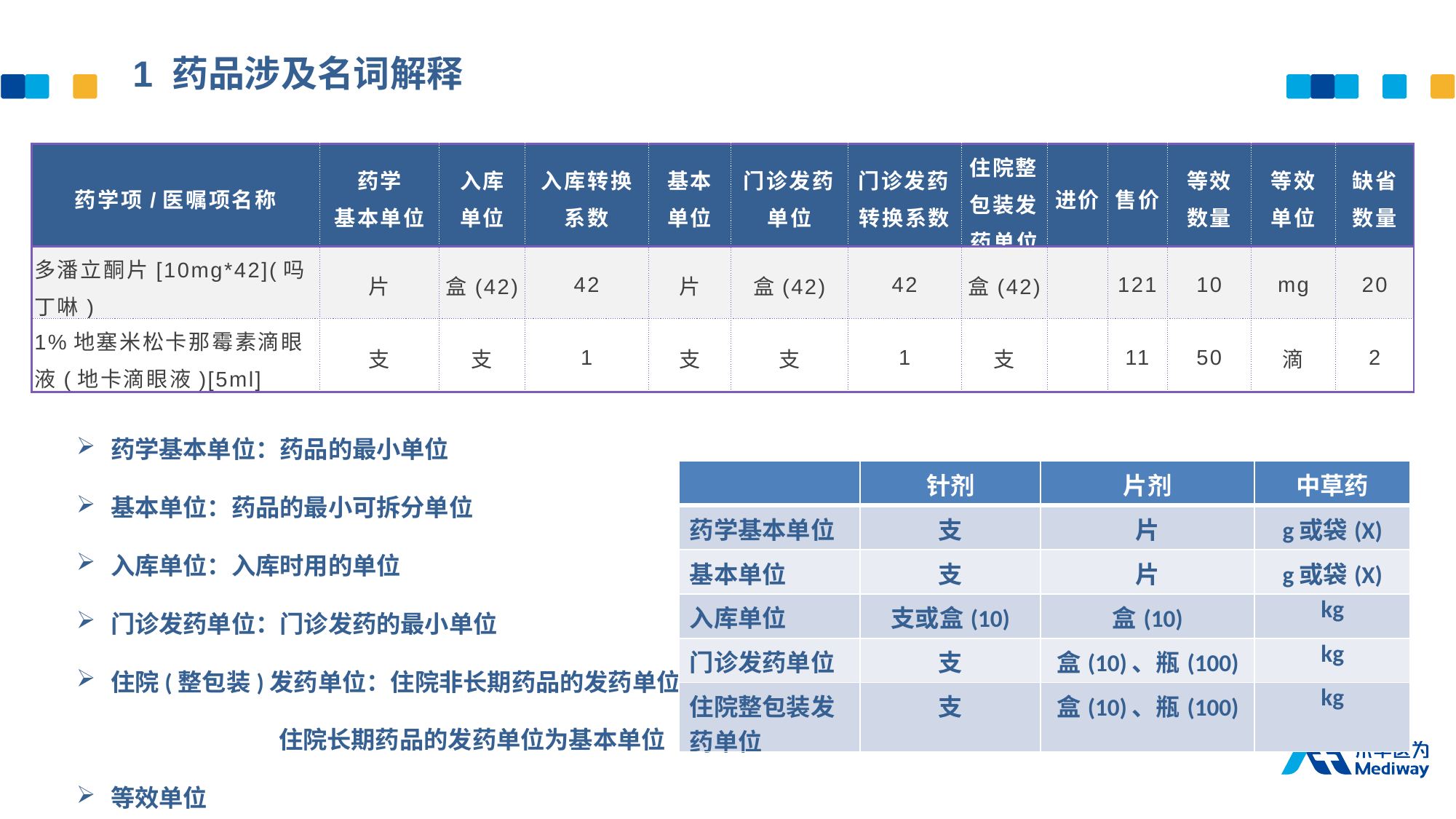

1 药品涉及名词解释
| 药学项/医嘱项名称 | 药学 基本单位 | 入库 单位 | 入库转换 系数 | 基本 单位 | 门诊发药单位 | 门诊发药转换系数 | 住院整包装发药单位 | 进价 | 售价 | 等效 数量 | 等效 单位 | 缺省 数量 |
| --- | --- | --- | --- | --- | --- | --- | --- | --- | --- | --- | --- | --- |
| 多潘立酮片[10mg\*42](吗丁啉) | 片 | 盒(42) | 42 | 片 | 盒(42) | 42 | 盒(42) |  | 121 | 10 | mg | 20 |
| 1%地塞米松卡那霉素滴眼液(地卡滴眼液)[5ml] | 支 | 支 | 1 | 支 | 支 | 1 | 支 |  | 11 | 50 | 滴 | 2 |
药学基本单位：药品的最小单位
基本单位：药品的最小可拆分单位
入库单位：入库时用的单位
门诊发药单位：门诊发药的最小单位
住院(整包装)发药单位：住院非长期药品的发药单位
                                    住院长期药品的发药单位为基本单位
等效单位
|  | 针剂 | 片剂 | 中草药 |
| --- | --- | --- | --- |
| 药学基本单位 | 支 | 片 | g或袋(X) |
| 基本单位 | 支 | 片 | g或袋(X) |
| 入库单位 | 支或盒(10) | 盒(10) | kg |
| 门诊发药单位 | 支 | 盒(10)、瓶(100) | kg |
| 住院整包装发药单位 | 支 | 盒(10)、瓶(100) | kg |